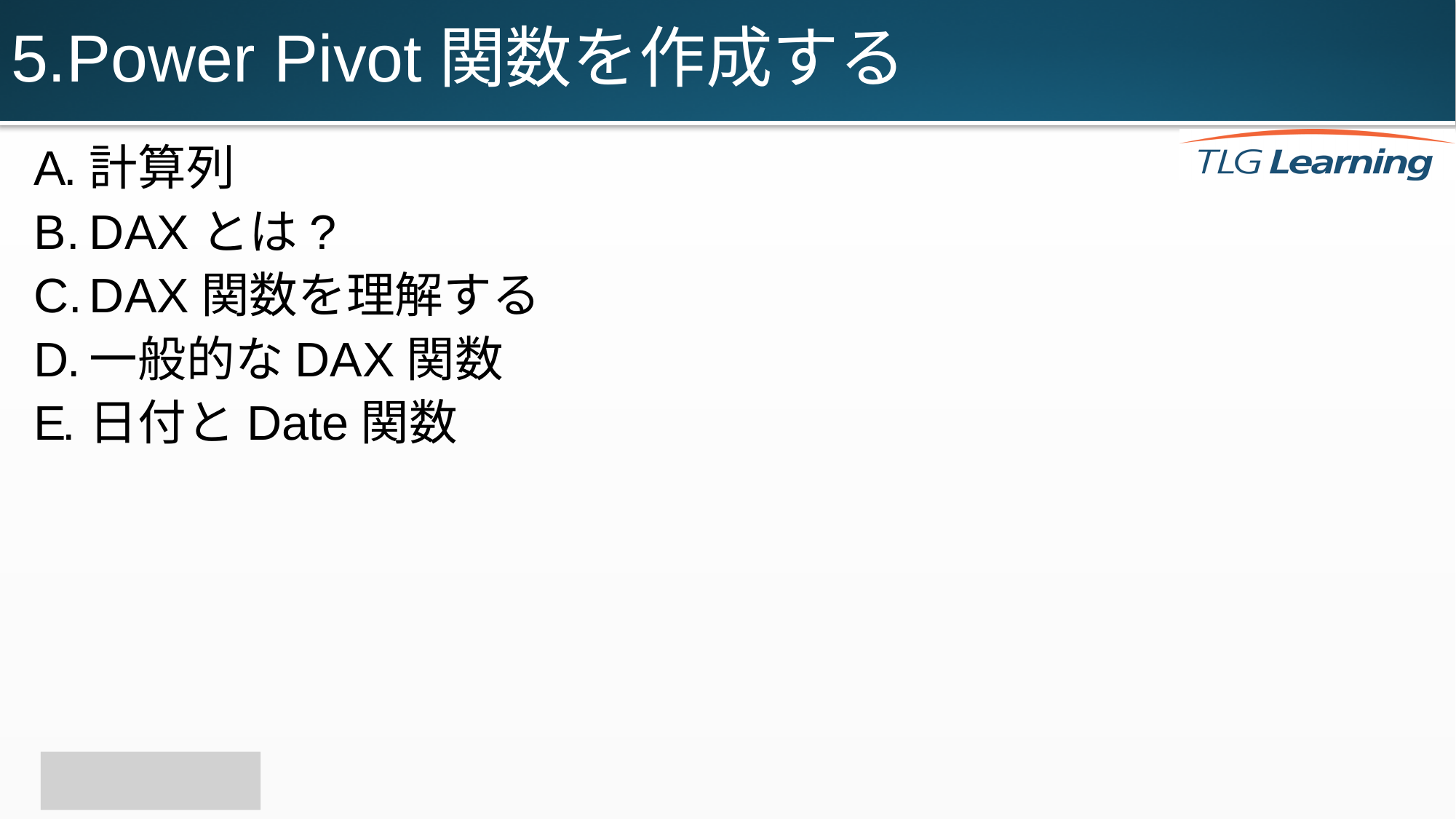

# 5.Power Pivot関数を作成する
計算列
DAXとは?
DAX関数を理解する
一般的なDAX関数
日付とDate関数